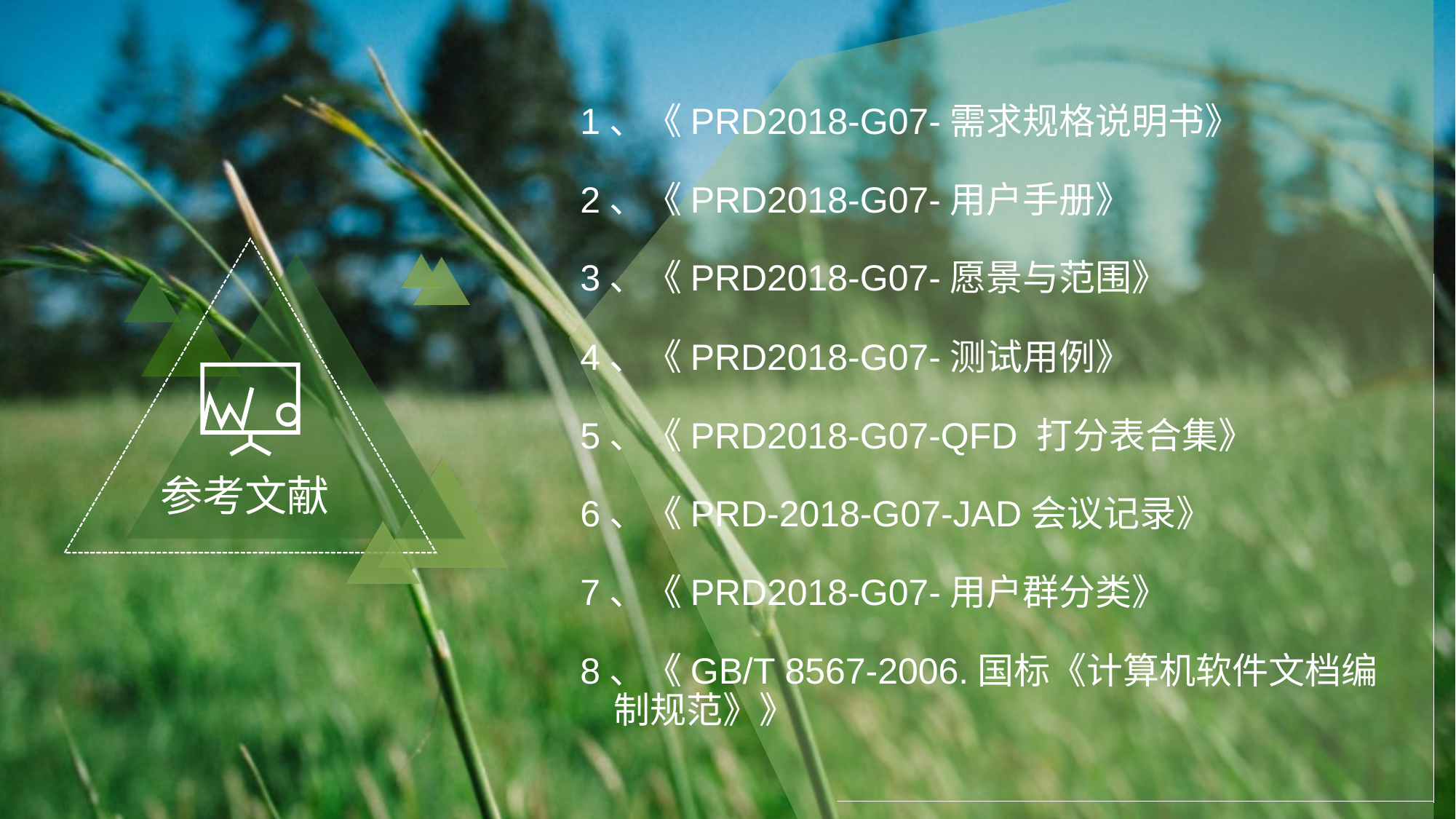

1、《PRD2018-G07-需求规格说明书》

    2、《PRD2018-G07-用户手册》

    3、《PRD2018-G07-愿景与范围》

    4、《PRD2018-G07-测试用例》

    5、《PRD2018-G07-QFD 打分表合集》

    6、《PRD-2018-G07-JAD会议记录》

    7、《PRD2018-G07-用户群分类》

    8、《GB/T 8567-2006.国标《计算机软件文档编
        制规范》》

参考文献